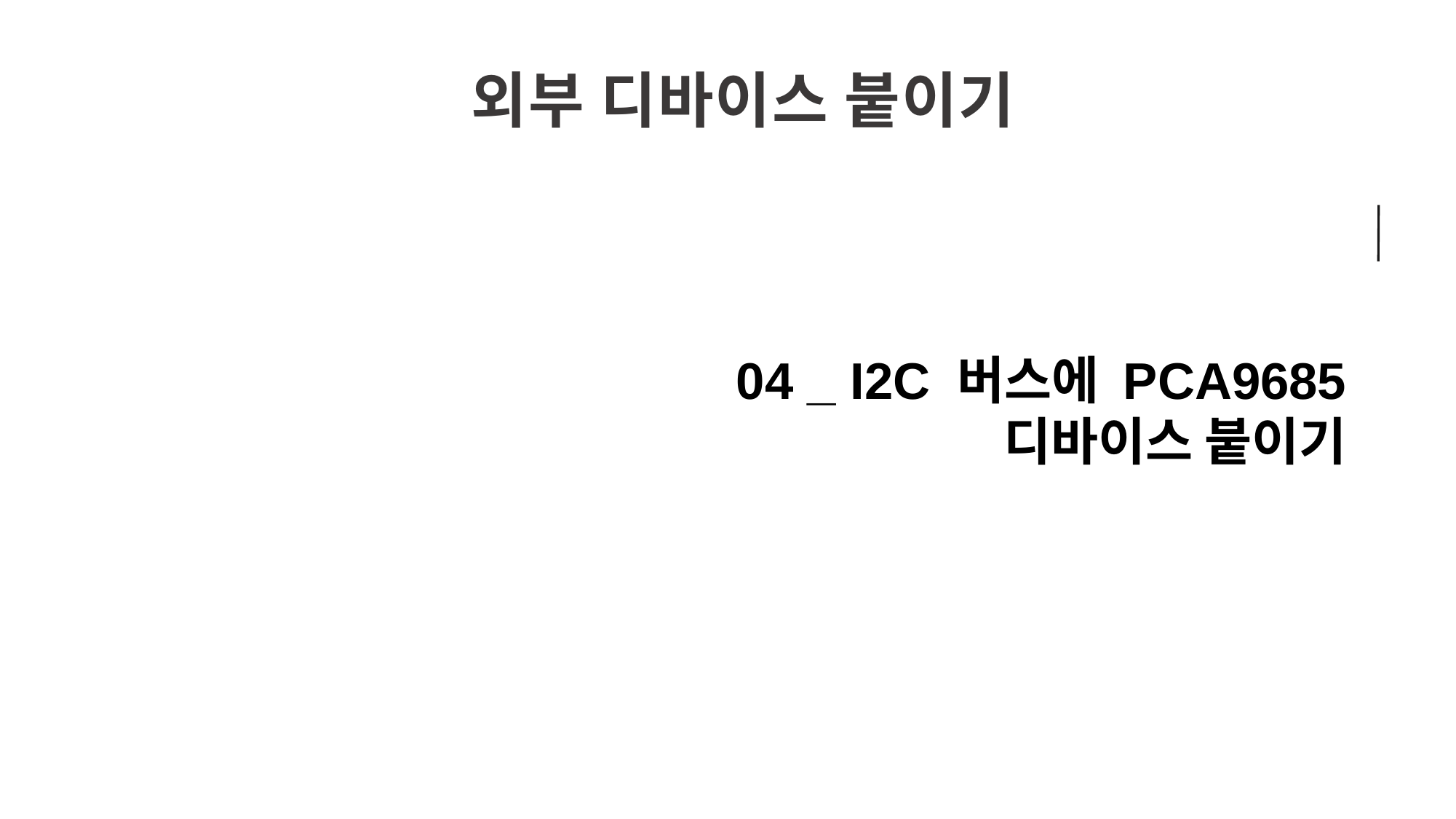

외부 디바이스 붙이기
63
04 _ I2C 버스에 PCA9685
디바이스 붙이기